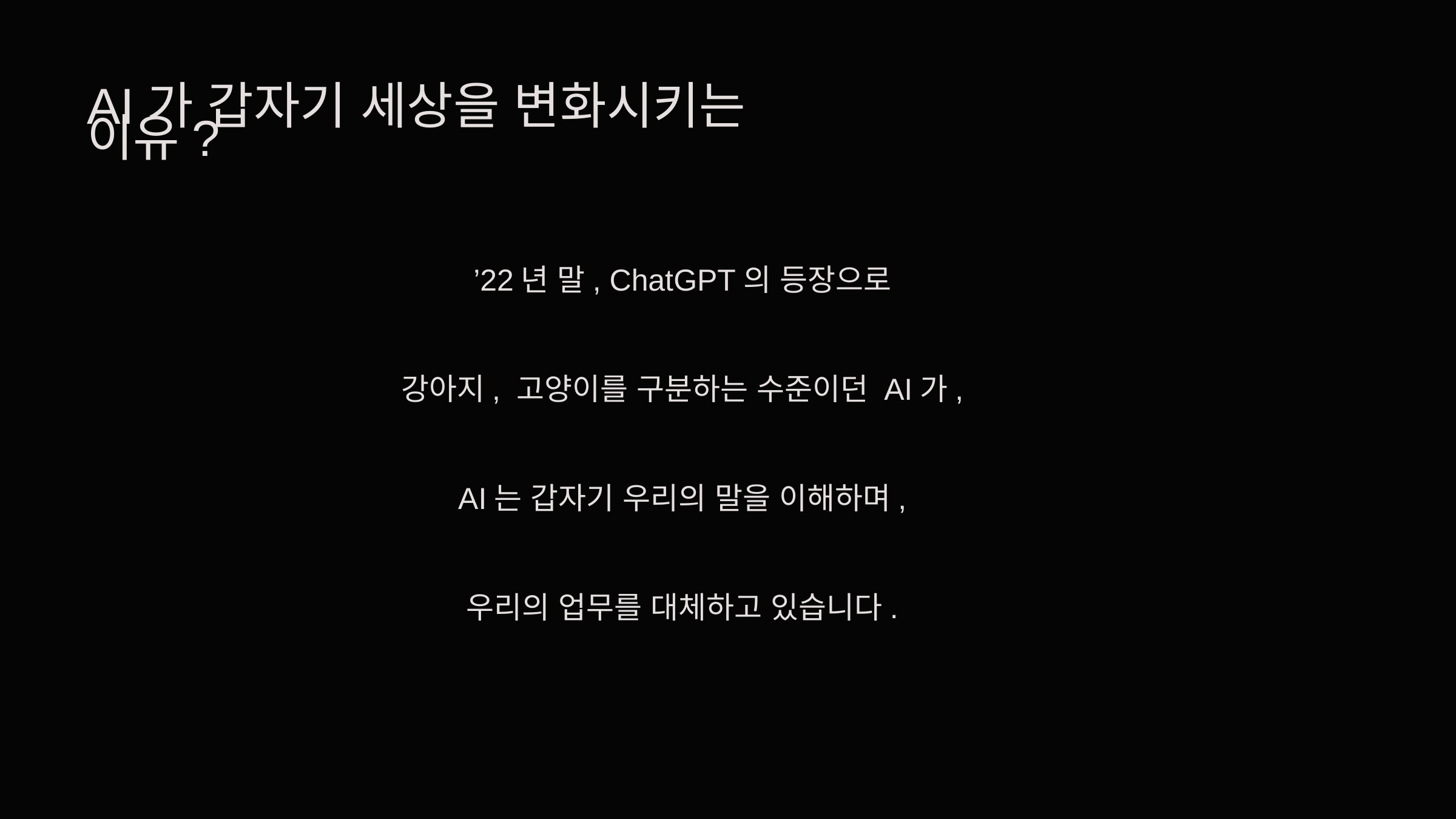

AI가 갑자기 세상을 변화시키는 이유?
’22년 말, ChatGPT의 등장으로
강아지, 고양이를 구분하는 수준이던 AI가,
AI는 갑자기 우리의 말을 이해하며,
우리의 업무를 대체하고 있습니다.